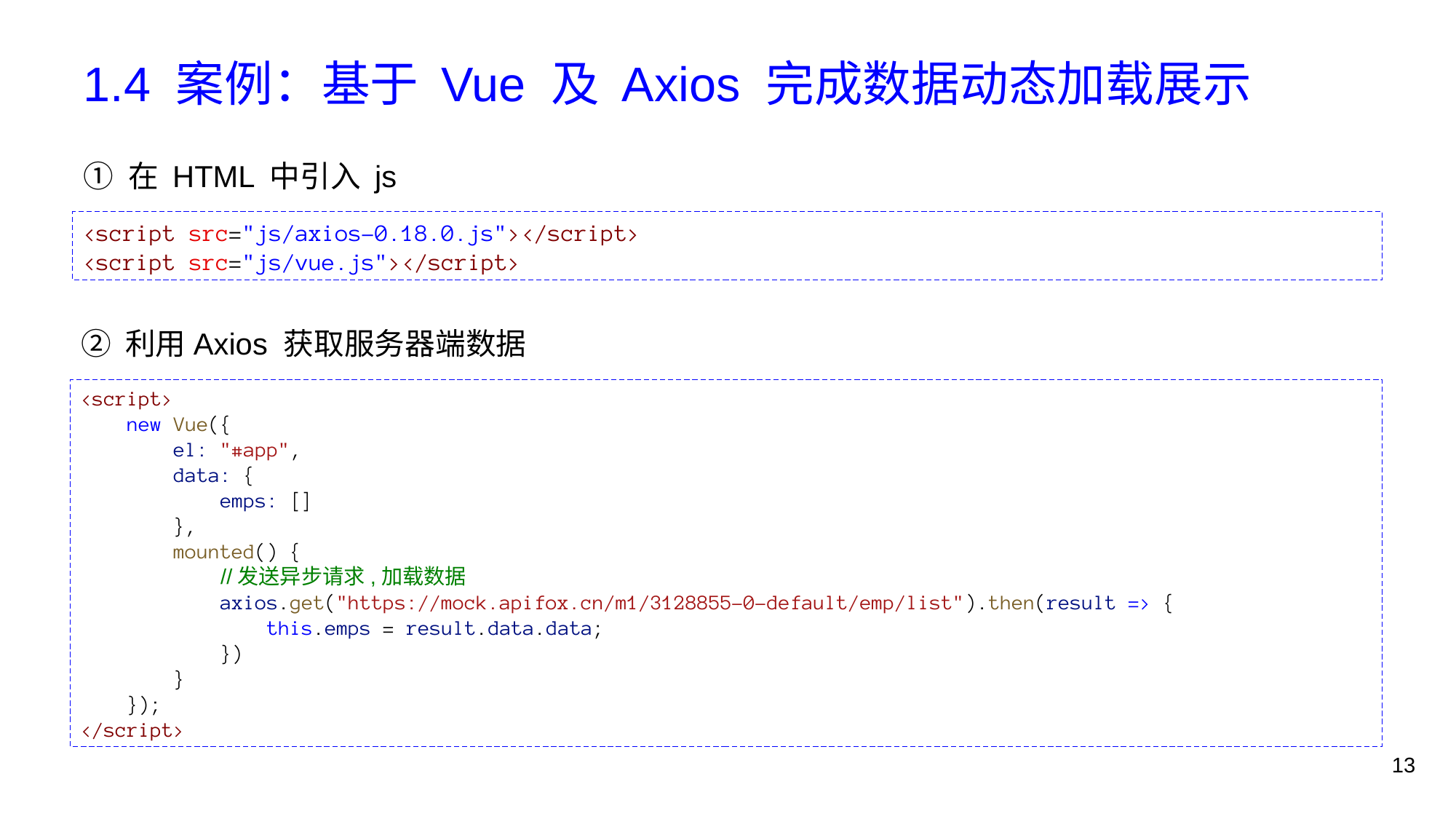

# 1.4 案例：基于 Vue 及 Axios 完成数据动态加载展示
① 在 HTML 中引入 js
<script src="js/axios-0.18.0.js"></script>
<script src="js/vue.js"></script>
② 利用Axios 获取服务器端数据
<script>
    new Vue({
        el: "#app",
        data: {
            emps: []
        },
        mounted() {
            //发送异步请求,加载数据
            axios.get("https://mock.apifox.cn/m1/3128855-0-default/emp/list").then(result => {
                this.emps = result.data.data;
            })
        }
    });
</script>
13